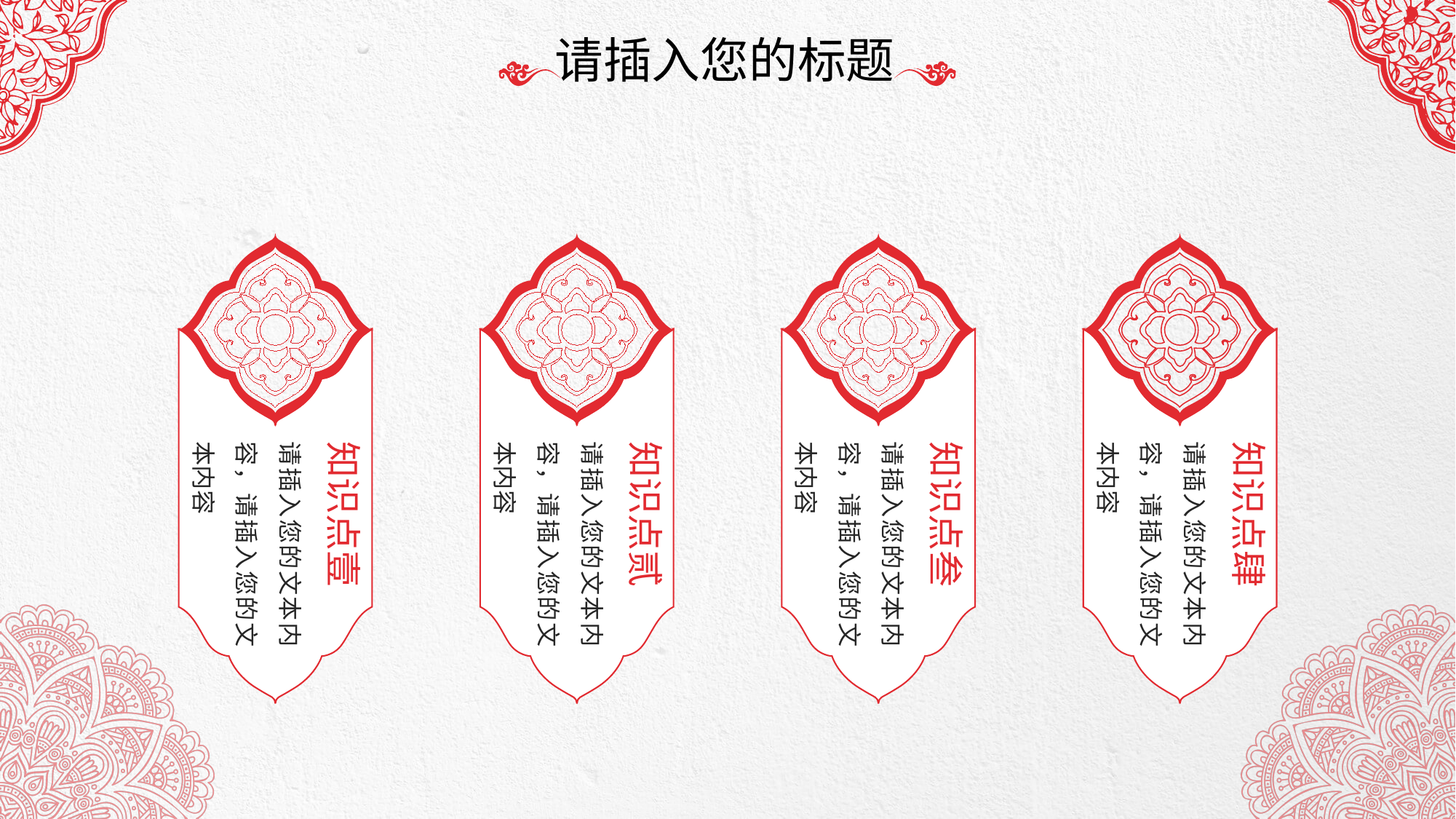

请插入您的标题

请插入您的文本内容，请插入您的文本内容
知识点壹
请插入您的文本内容，请插入您的文本内容
知识点贰
请插入您的文本内容，请插入您的文本内容
知识点叁
请插入您的文本内容，请插入您的文本内容
知识点肆